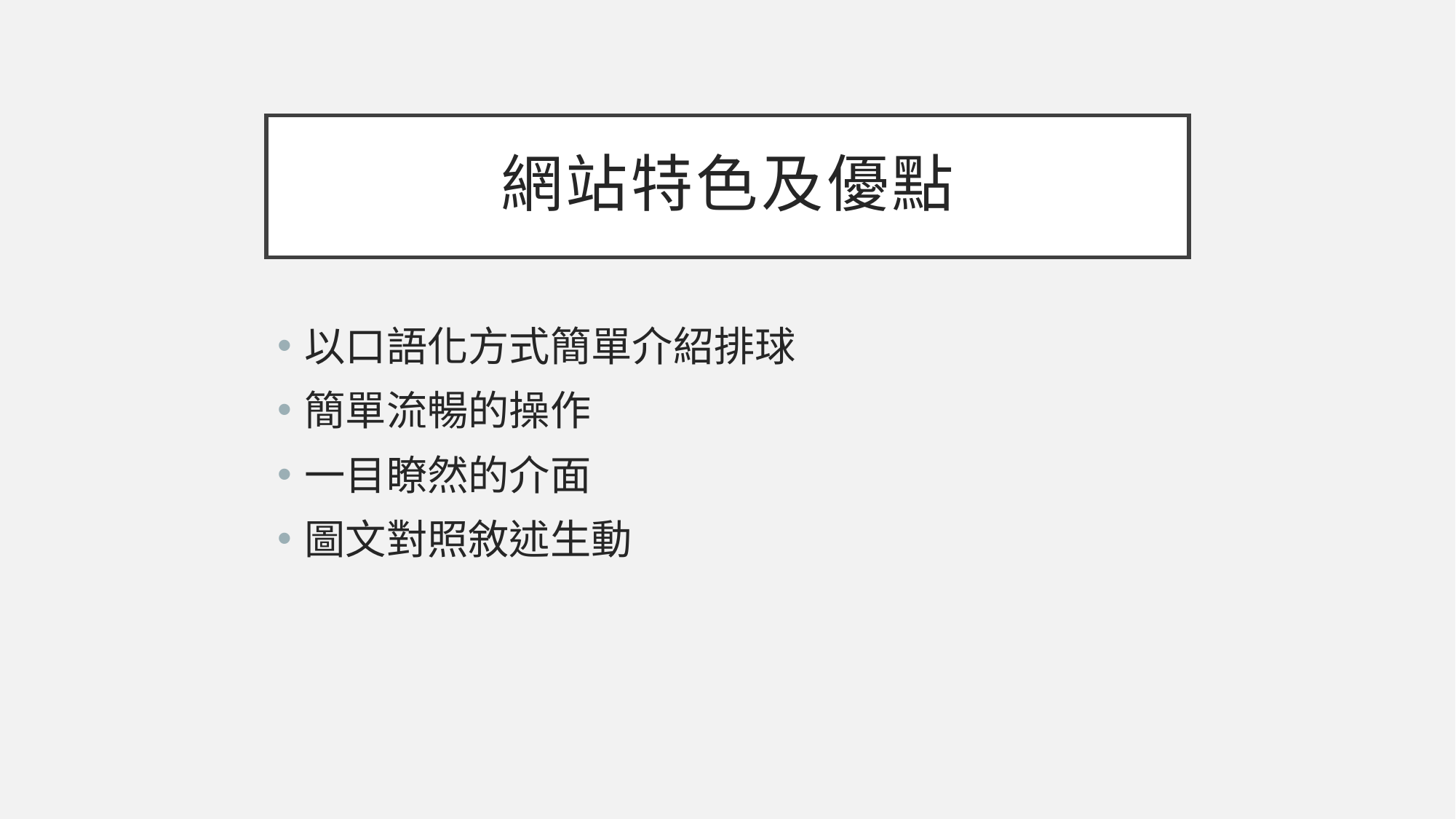

# 網站特色及優點
以口語化方式簡單介紹排球
簡單流暢的操作
一目瞭然的介面
圖文對照敘述生動